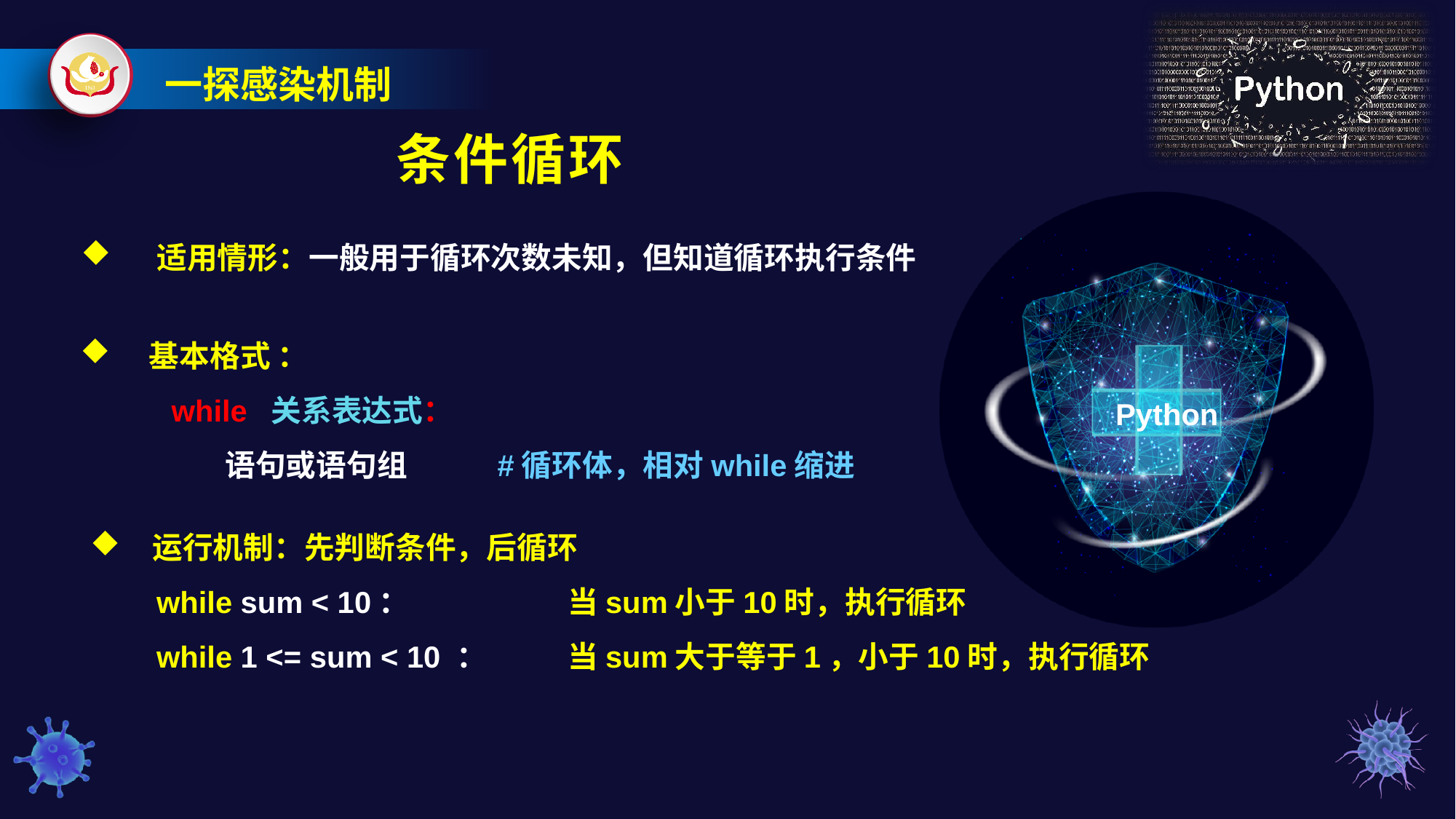

一探感染机制
条件循环
    适用情形：一般用于循环次数未知，但知道循环执行条件
   基本格式 ：
	      while  关系表达式：
	              语句或语句组	      #循环体，相对while缩进
Python
  运行机制：先判断条件，后循环
	   while sum < 10：	     	当sum小于10时，执行循环
	   while 1 <= sum < 10 ：     	当sum大于等于1，小于10时，执行循环